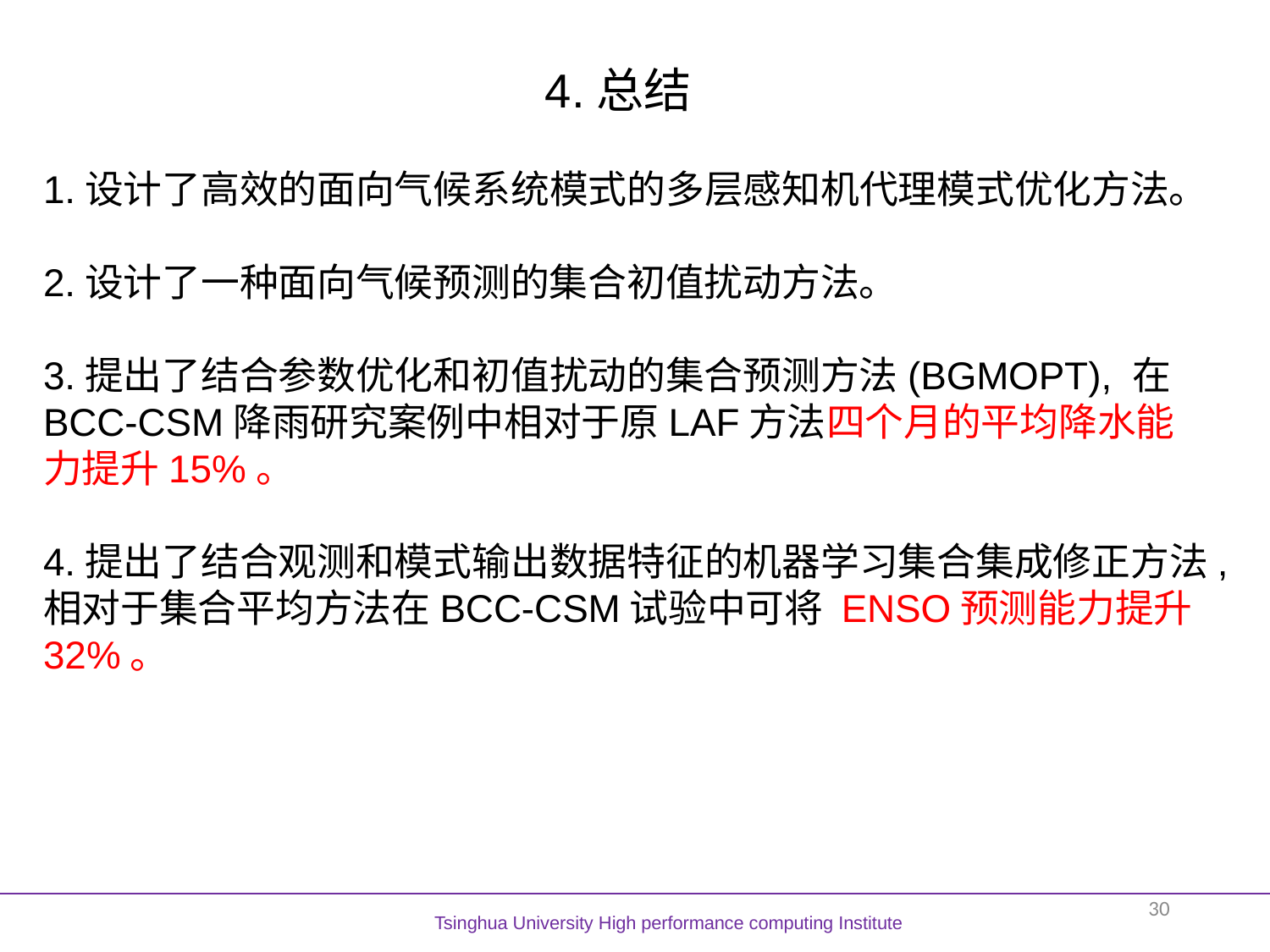

4.总结
1.设计了高效的面向气候系统模式的多层感知机代理模式优化方法。

2.设计了一种面向气候预测的集合初值扰动方法。

3.提出了结合参数优化和初值扰动的集合预测方法(BGMOPT), 在BCC-CSM降雨研究案例中相对于原LAF方法四个月的平均降水能力提升15%。

4.提出了结合观测和模式输出数据特征的机器学习集合集成修正方法,相对于集合平均方法在BCC-CSM试验中可将 ENSO预测能力提升32%。

30
Tsinghua University High performance computing Institute